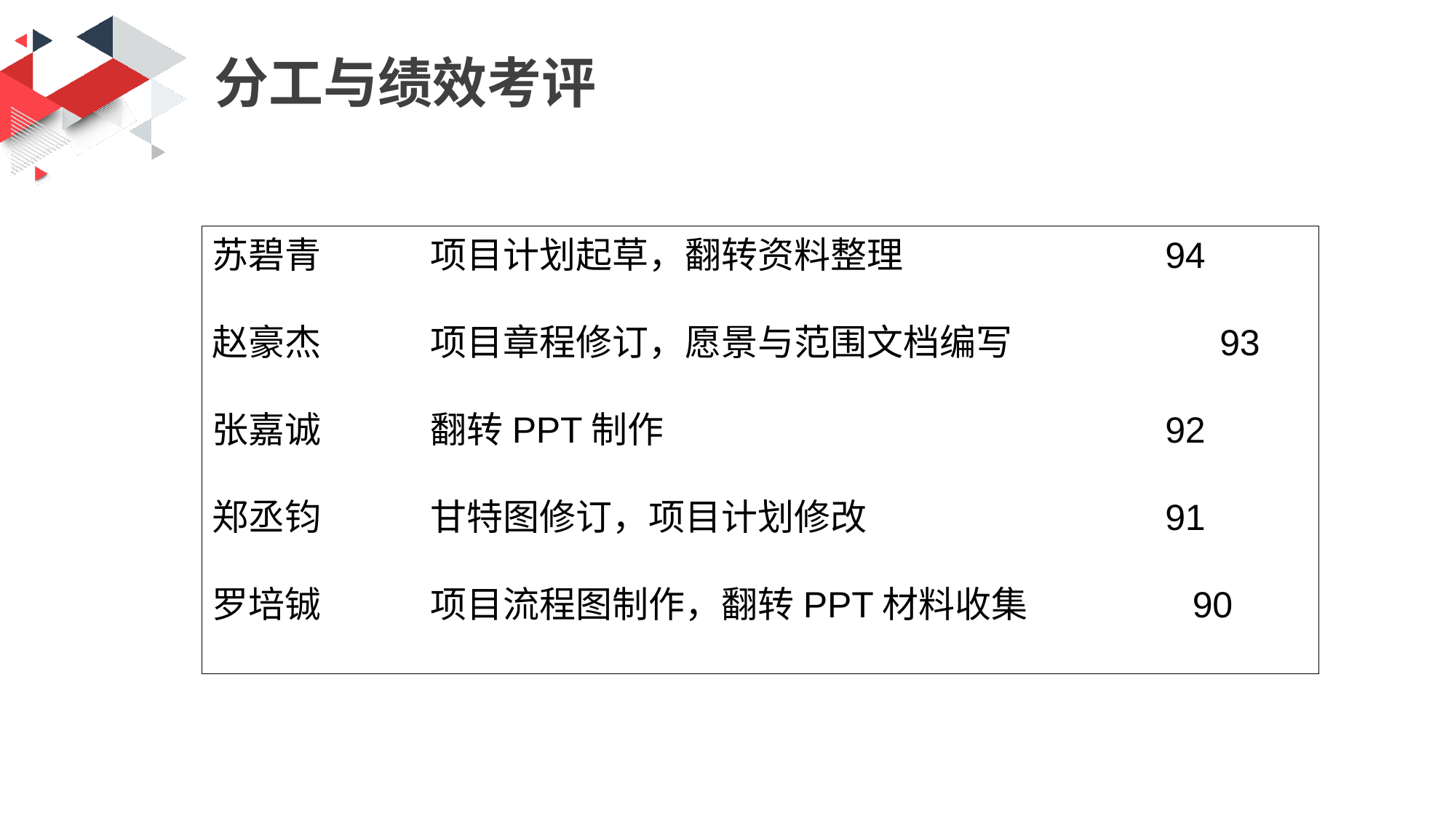

分工与绩效考评
苏碧青	项目计划起草，翻转资料整理	                      94

赵豪杰	项目章程修订，愿景与范围文档编写		  93

张嘉诚	翻转PPT制作   			                      92

郑丞钧	甘特图修订，项目计划修改	                      91

罗培铖	项目流程图制作，翻转PPT材料收集	            90